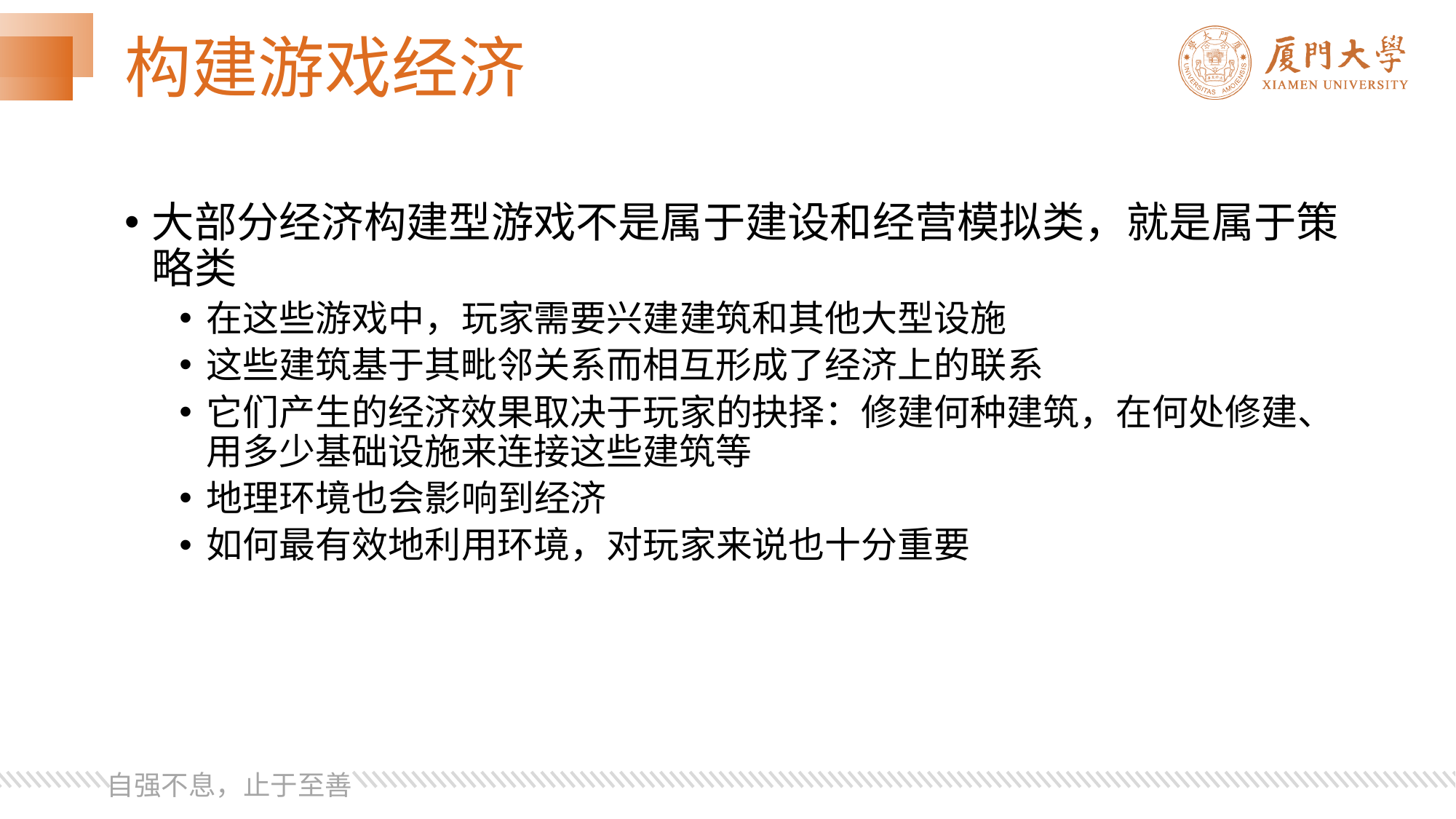

# 构建游戏经济
大部分经济构建型游戏不是属于建设和经营模拟类，就是属于策略类
在这些游戏中，玩家需要兴建建筑和其他大型设施
这些建筑基于其毗邻关系而相互形成了经济上的联系
它们产生的经济效果取决于玩家的抉择：修建何种建筑，在何处修建、用多少基础设施来连接这些建筑等
地理环境也会影响到经济
如何最有效地利用环境，对玩家来说也十分重要